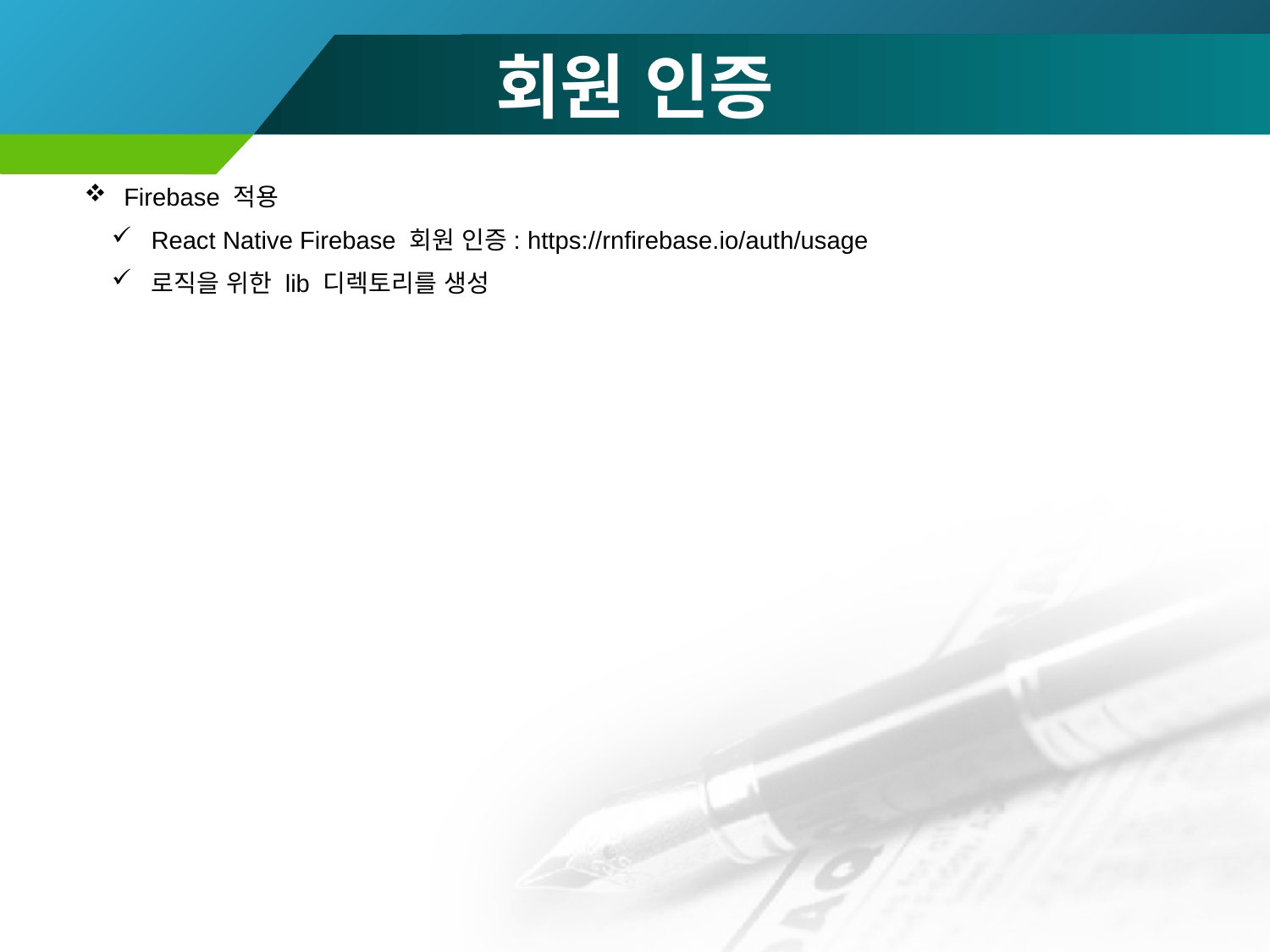

# 회원 인증
Firebase 적용
React Native Firebase 회원 인증: https://rnfirebase.io/auth/usage
로직을 위한 lib 디렉토리를 생성